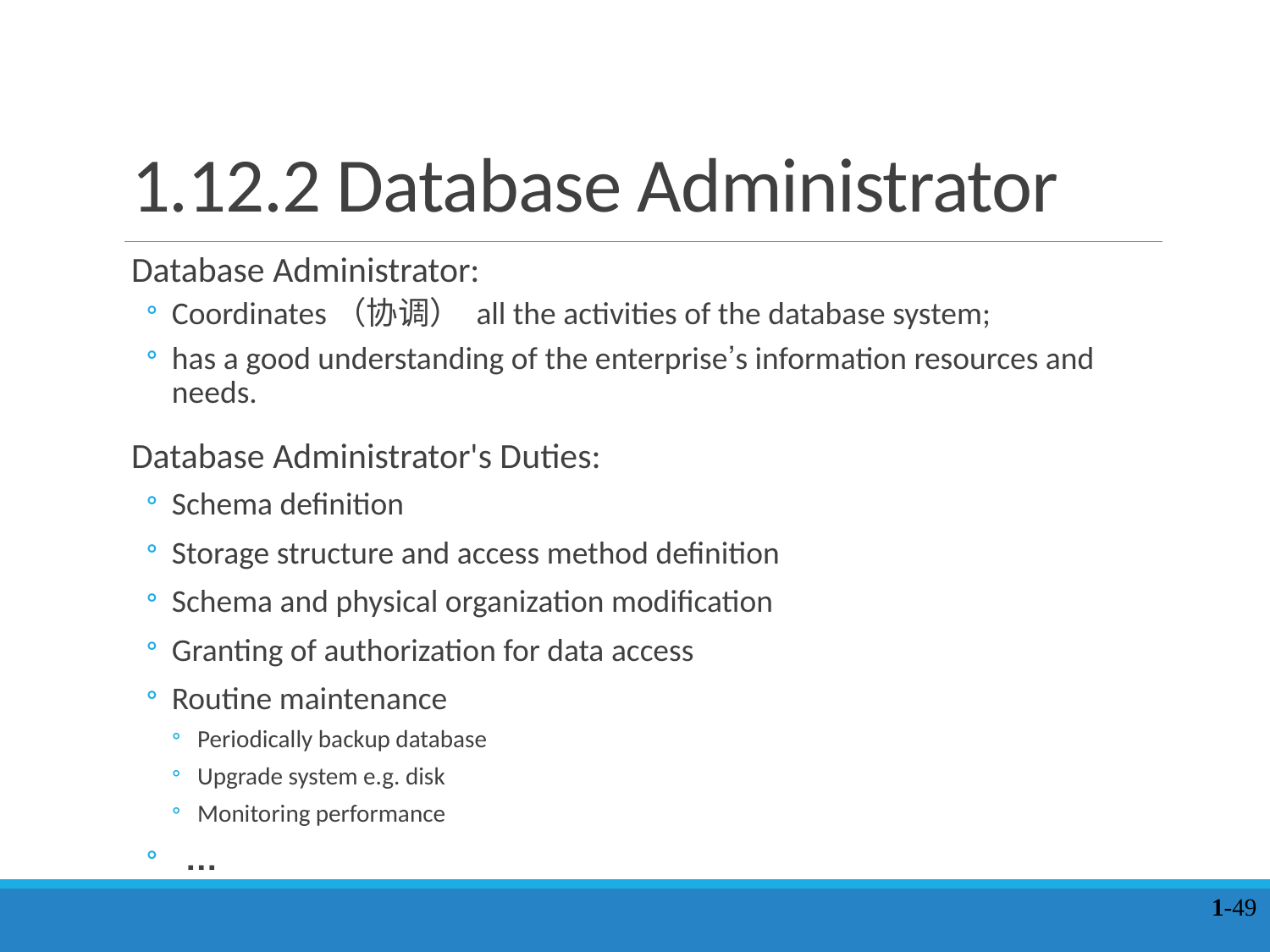

# 1.12.2 Database Administrator
Database Administrator:
Coordinates（协调） all the activities of the database system;
has a good understanding of the enterprise’s information resources and needs.
Database Administrator's Duties:
Schema definition
Storage structure and access method definition
Schema and physical organization modification
Granting of authorization for data access
Routine maintenance
Periodically backup database
Upgrade system e.g. disk
Monitoring performance
  …
1-49